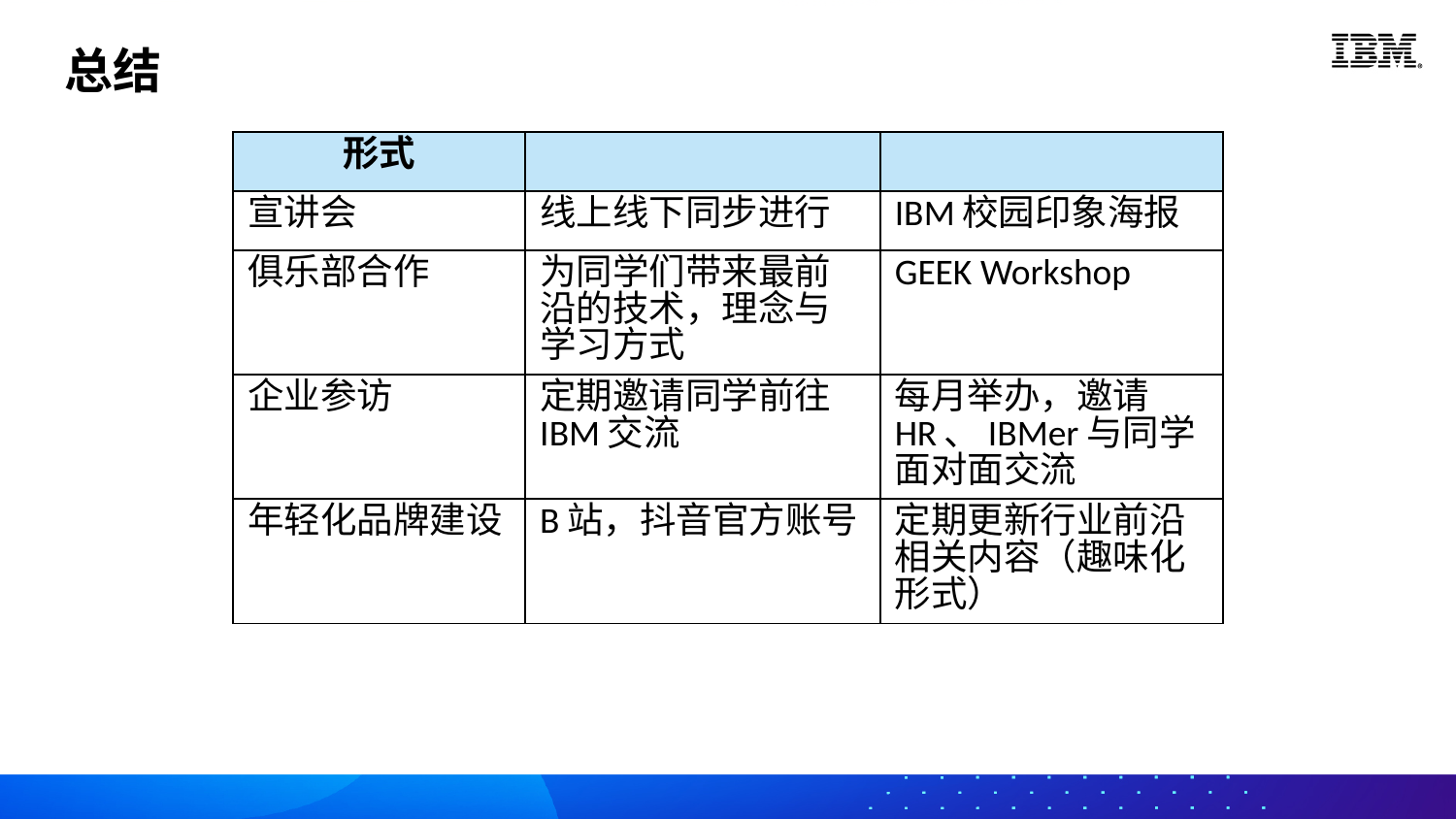

总结
| 形式 |  |  |
| --- | --- | --- |
| 宣讲会 | 线上线下同步进行 | IBM校园印象海报 |
| 俱乐部合作 | 为同学们带来最前沿的技术，理念与学习方式 | GEEK Workshop |
| 企业参访 | 定期邀请同学前往IBM交流 | 每月举办，邀请HR、IBMer与同学面对面交流 |
| 年轻化品牌建设 | B站，抖音官方账号 | 定期更新行业前沿相关内容（趣味化形式） |